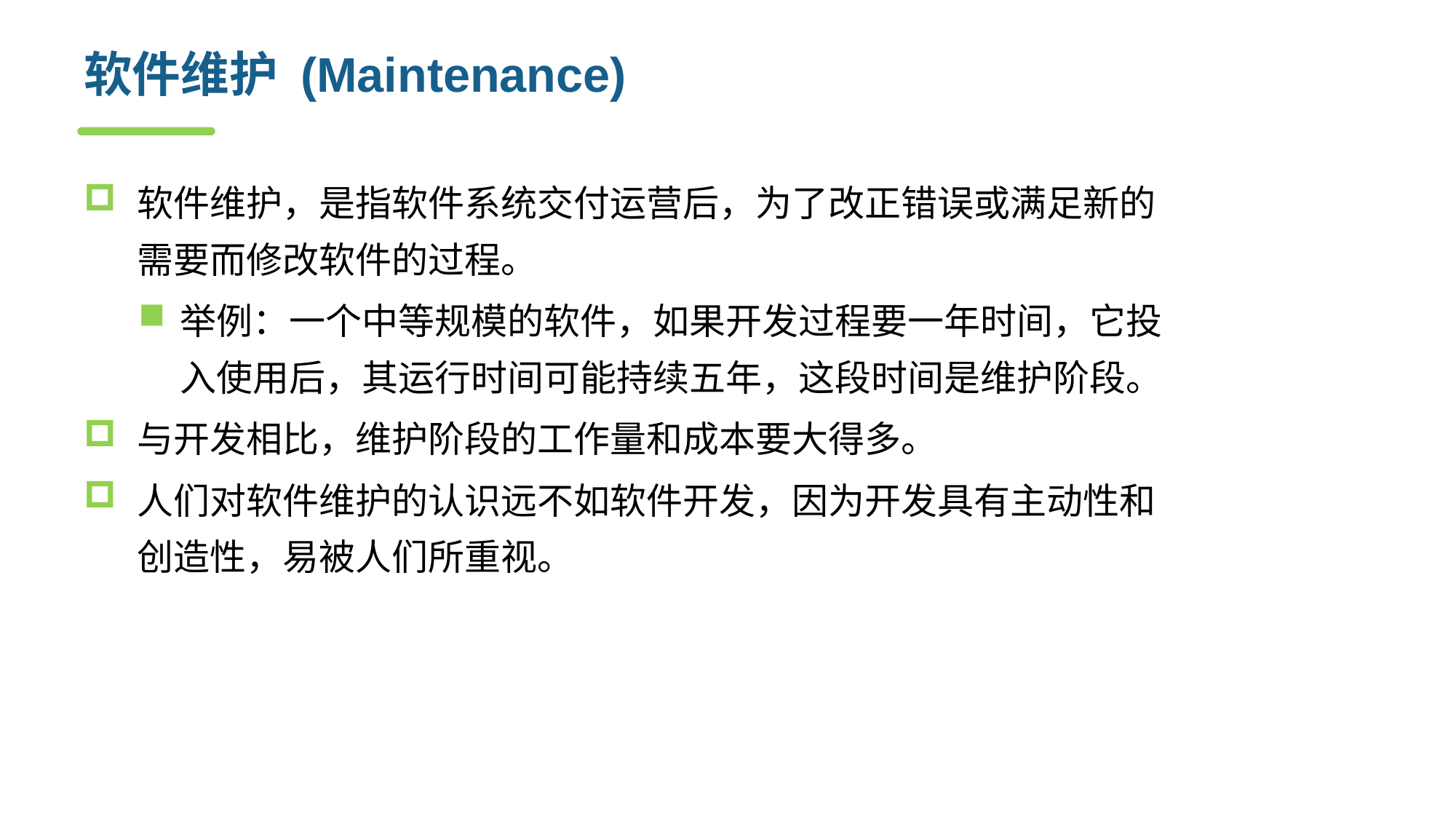

# 软件维护 (Maintenance)
软件维护，是指软件系统交付运营后，为了改正错误或满足新的需要而修改软件的过程。
举例：一个中等规模的软件，如果开发过程要一年时间，它投入使用后，其运行时间可能持续五年，这段时间是维护阶段。
与开发相比，维护阶段的工作量和成本要大得多。
人们对软件维护的认识远不如软件开发，因为开发具有主动性和创造性，易被人们所重视。

42